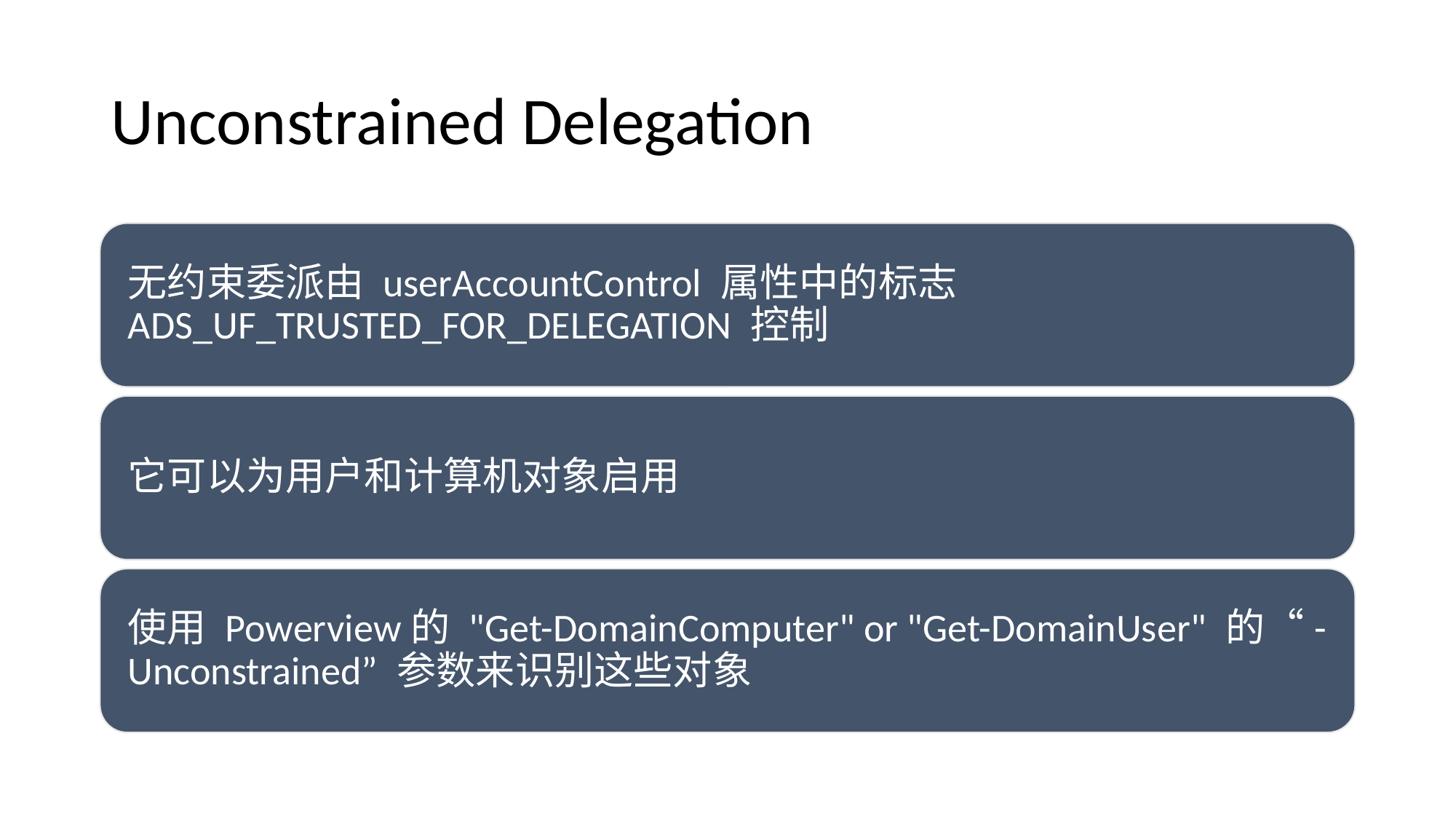

# Unconstrained Delegation
无约束委派由 userAccountControl 属性中的标志 ADS_UF_TRUSTED_FOR_DELEGATION 控制
它可以为用户和计算机对象启用
使用 Powerview的 "Get-DomainComputer" or "Get-DomainUser" 的“-Unconstrained” 参数来识别这些对象